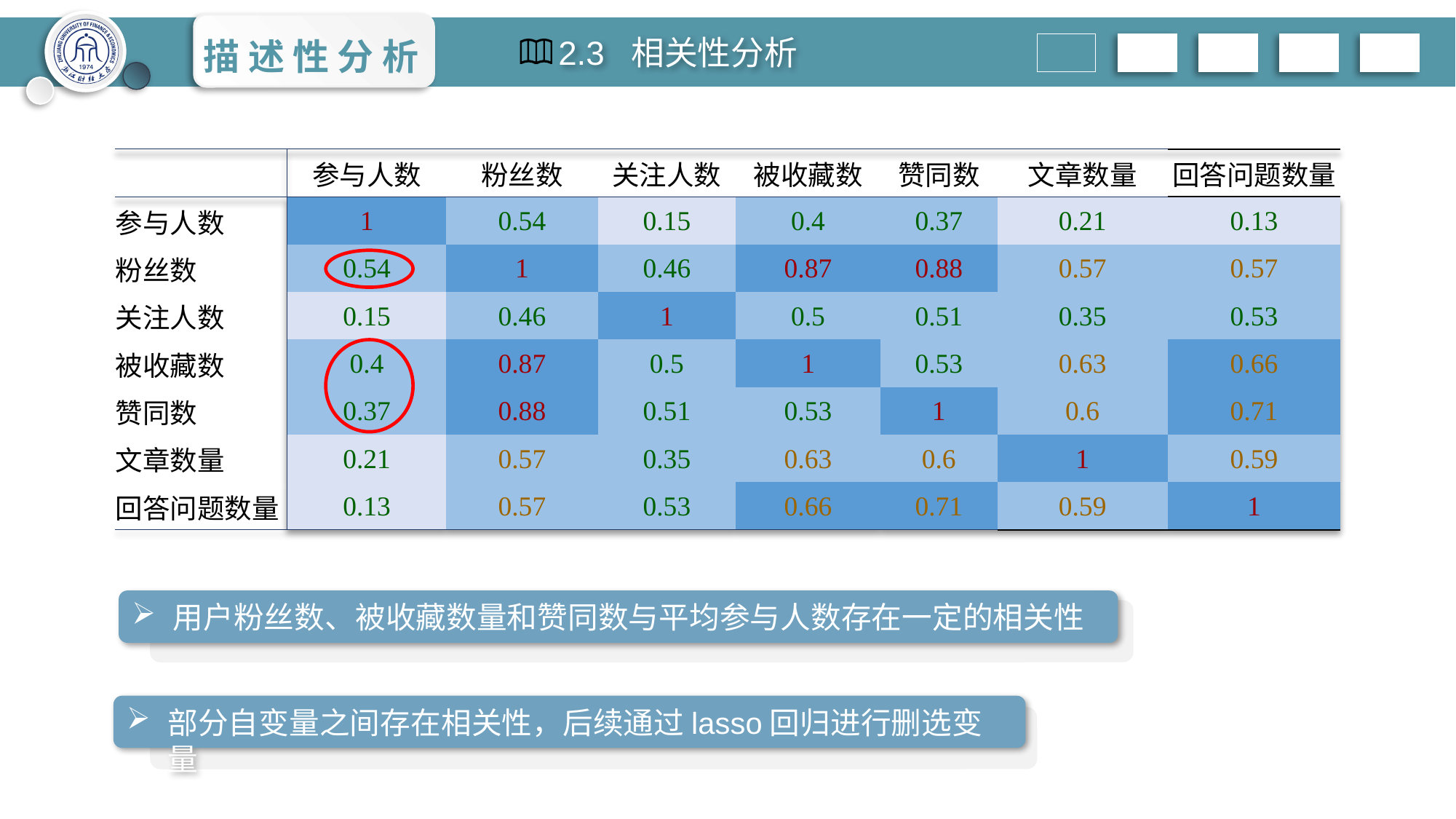

描 述 性 分 析

2.3  相关性分析

|  | 参与人数 | 粉丝数 | 关注人数 | 被收藏数 | 赞同数 | 文章数量 | 回答问题数量 |
| --- | --- | --- | --- | --- | --- | --- | --- |
| 参与人数 | 1 | 0.54 | 0.15 | 0.4 | 0.37 | 0.21 | 0.13 |
| 粉丝数 | 0.54 | 1 | 0.46 | 0.87 | 0.88 | 0.57 | 0.57 |
| 关注人数 | 0.15 | 0.46 | 1 | 0.5 | 0.51 | 0.35 | 0.53 |
| 被收藏数 | 0.4 | 0.87 | 0.5 | 1 | 0.53 | 0.63 | 0.66 |
| 赞同数 | 0.37 | 0.88 | 0.51 | 0.53 | 1 | 0.6 | 0.71 |
| 文章数量 | 0.21 | 0.57 | 0.35 | 0.63 | 0.6 | 1 | 0.59 |
| 回答问题数量 | 0.13 | 0.57 | 0.53 | 0.66 | 0.71 | 0.59 | 1 |

用户粉丝数、被收藏数量和赞同数与平均参与人数存在一定的相关性

部分自变量之间存在相关性，后续通过lasso回归进行删选变量